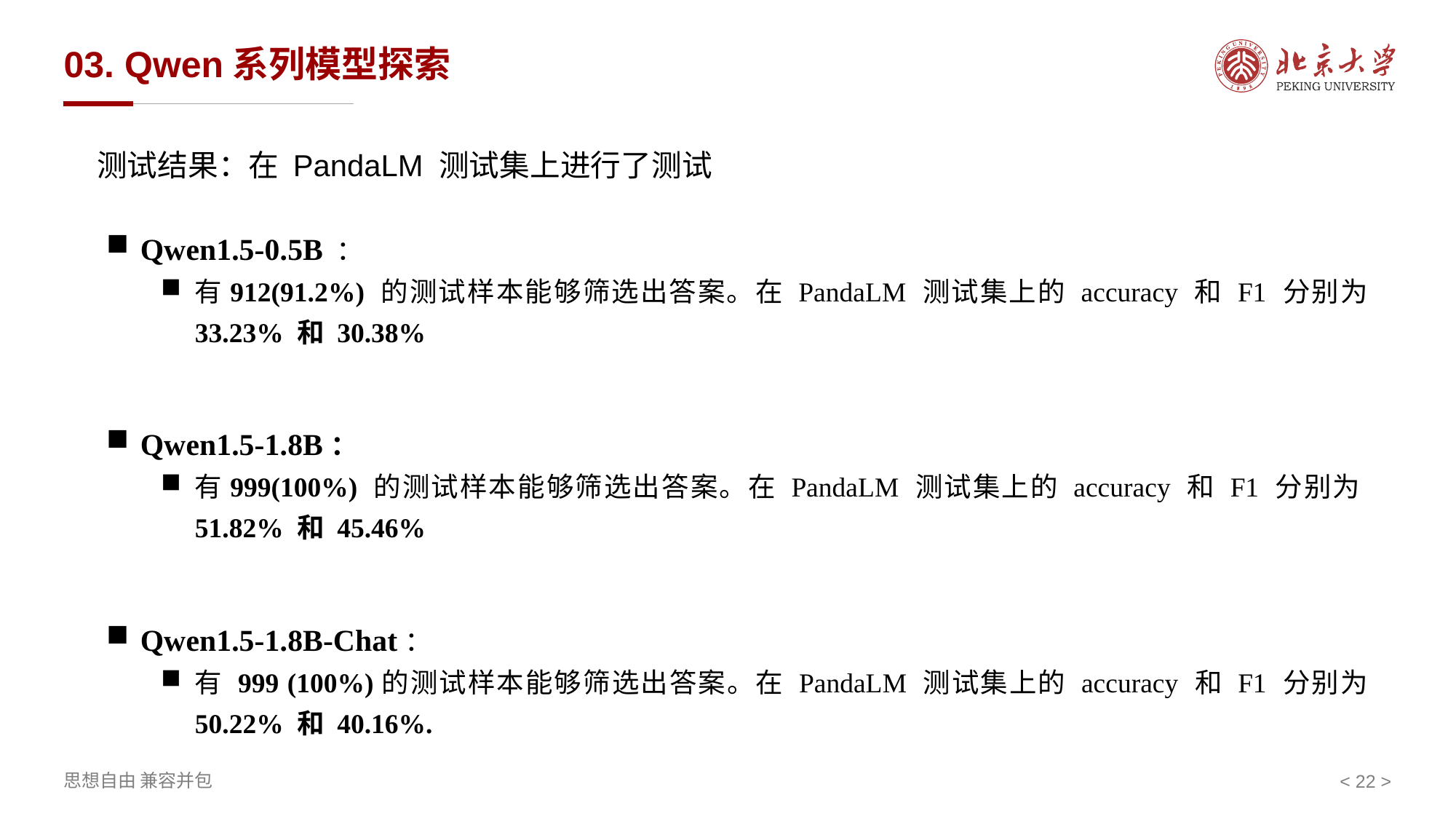

# 03. Qwen系列模型探索
测试结果：在 PandaLM 测试集上进行了测试

Qwen1.5-0.5B ：
有912(91.2%) 的测试样本能够筛选出答案。在 PandaLM 测试集上的 accuracy 和 F1 分别为 33.23% 和 30.38%

Qwen1.5-1.8B：
有999(100%) 的测试样本能够筛选出答案。在 PandaLM 测试集上的 accuracy 和 F1 分别为  51.82% 和 45.46%

Qwen1.5-1.8B-Chat：
有 999 (100%)的测试样本能够筛选出答案。在 PandaLM 测试集上的 accuracy 和 F1 分别为 50.22% 和 40.16%.

< 22 >